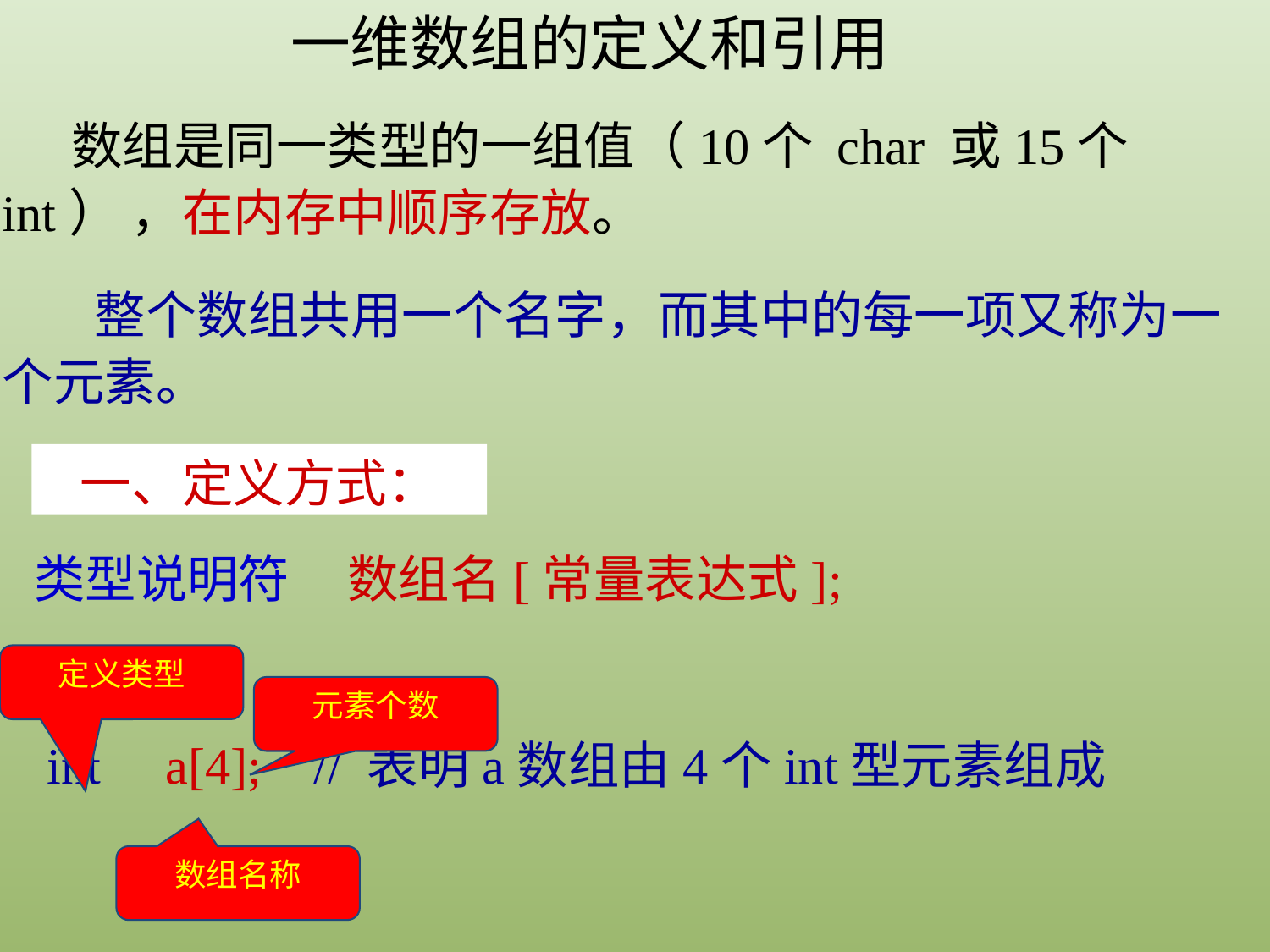

一维数组的定义和引用
     数组是同一类型的一组值（10个 char 或15个 int） ，在内存中顺序存放。
       整个数组共用一个名字，而其中的每一项又称为一个元素。
一、定义方式：
类型说明符     数组名[常量表达式];

 int     a[4];    // 表明a数组由4个int型元素组成
定义类型
元素个数
数组名称
290